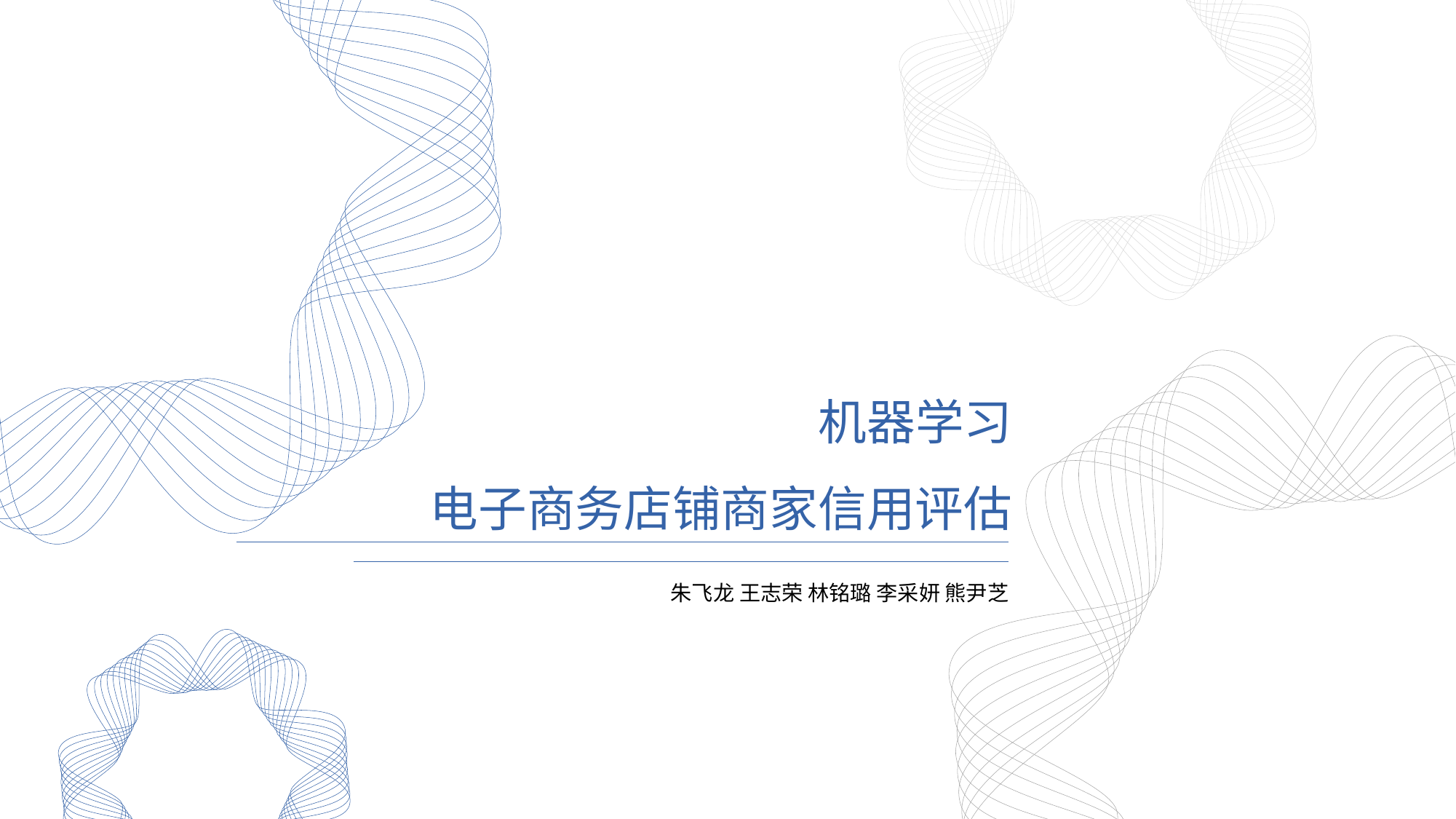

机器学习
电子商务店铺商家信用评估
朱飞龙 王志荣 林铭璐 李采妍 熊尹芝